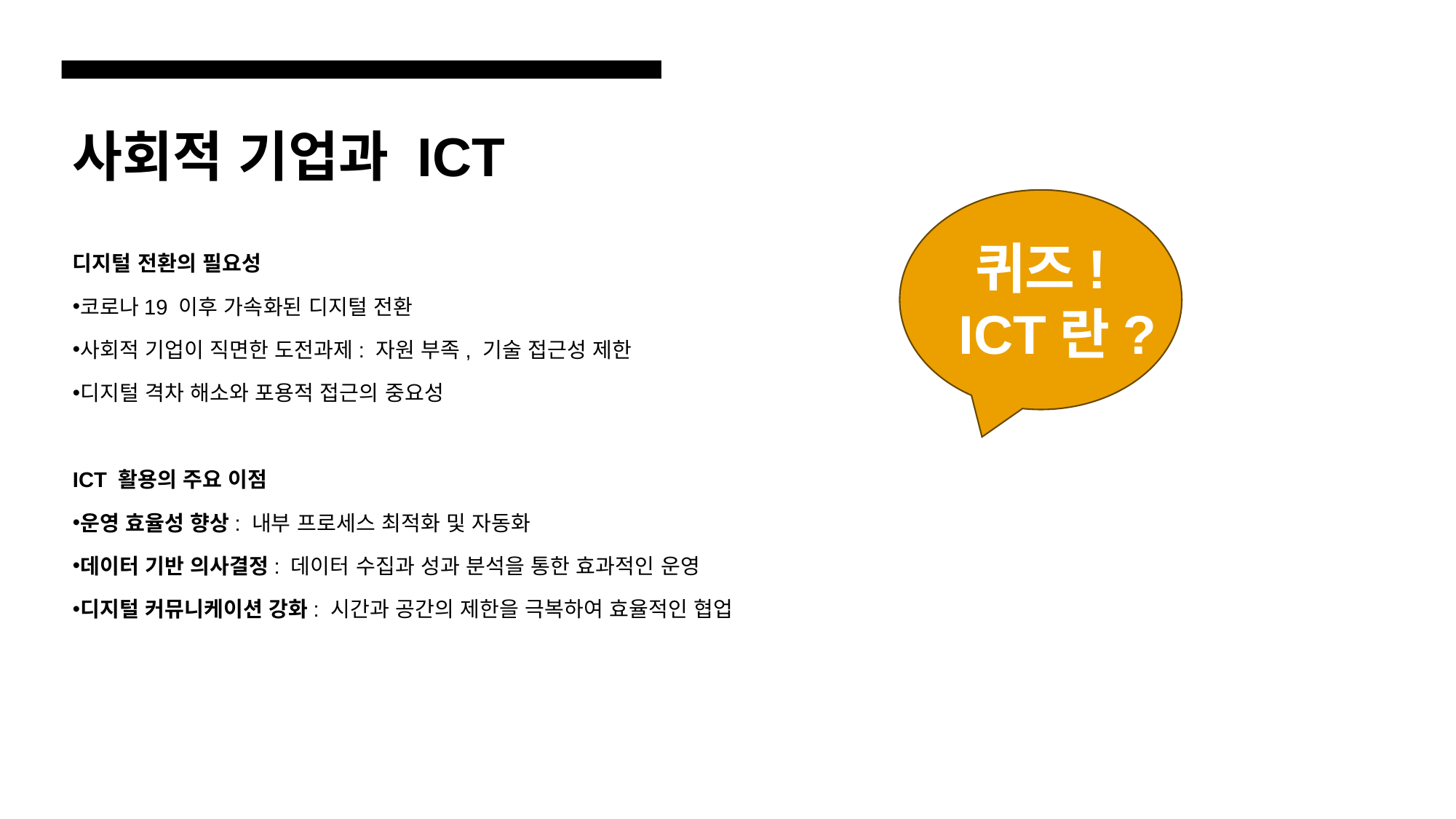

# 사회적 기업과 ICT
퀴즈!
ICT란?
디지털 전환의 필요성
코로나19 이후 가속화된 디지털 전환
사회적 기업이 직면한 도전과제: 자원 부족, 기술 접근성 제한
디지털 격차 해소와 포용적 접근의 중요성

ICT 활용의 주요 이점
운영 효율성 향상: 내부 프로세스 최적화 및 자동화
데이터 기반 의사결정: 데이터 수집과 성과 분석을 통한 효과적인 운영
디지털 커뮤니케이션 강화: 시간과 공간의 제한을 극복하여 효율적인 협업